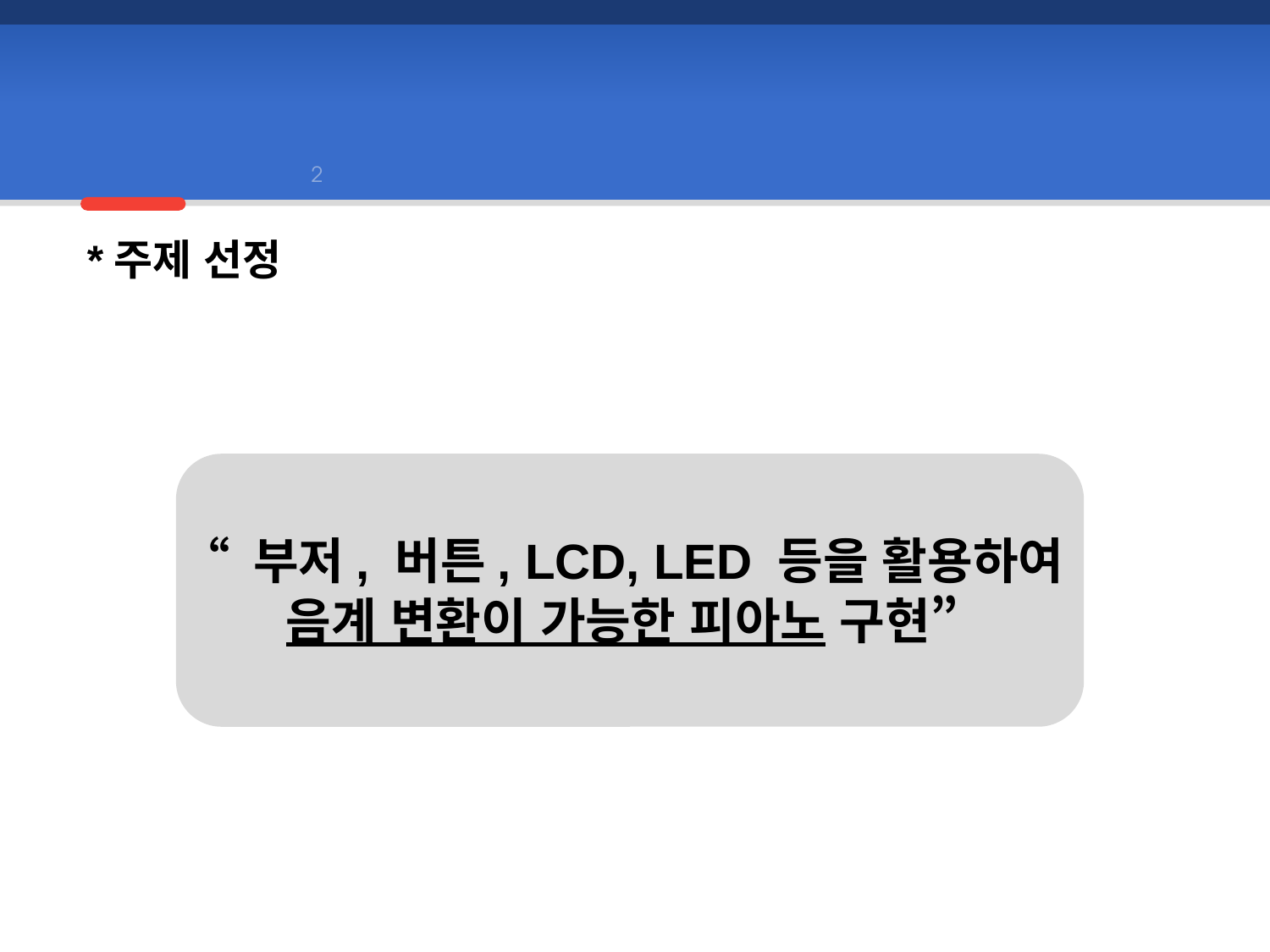

부품 및 기능
2
1
3

*주제 선정

“ 부저, 버튼, LCD, LED 등을 활용하여
음계 변환이 가능한 피아노 구현”